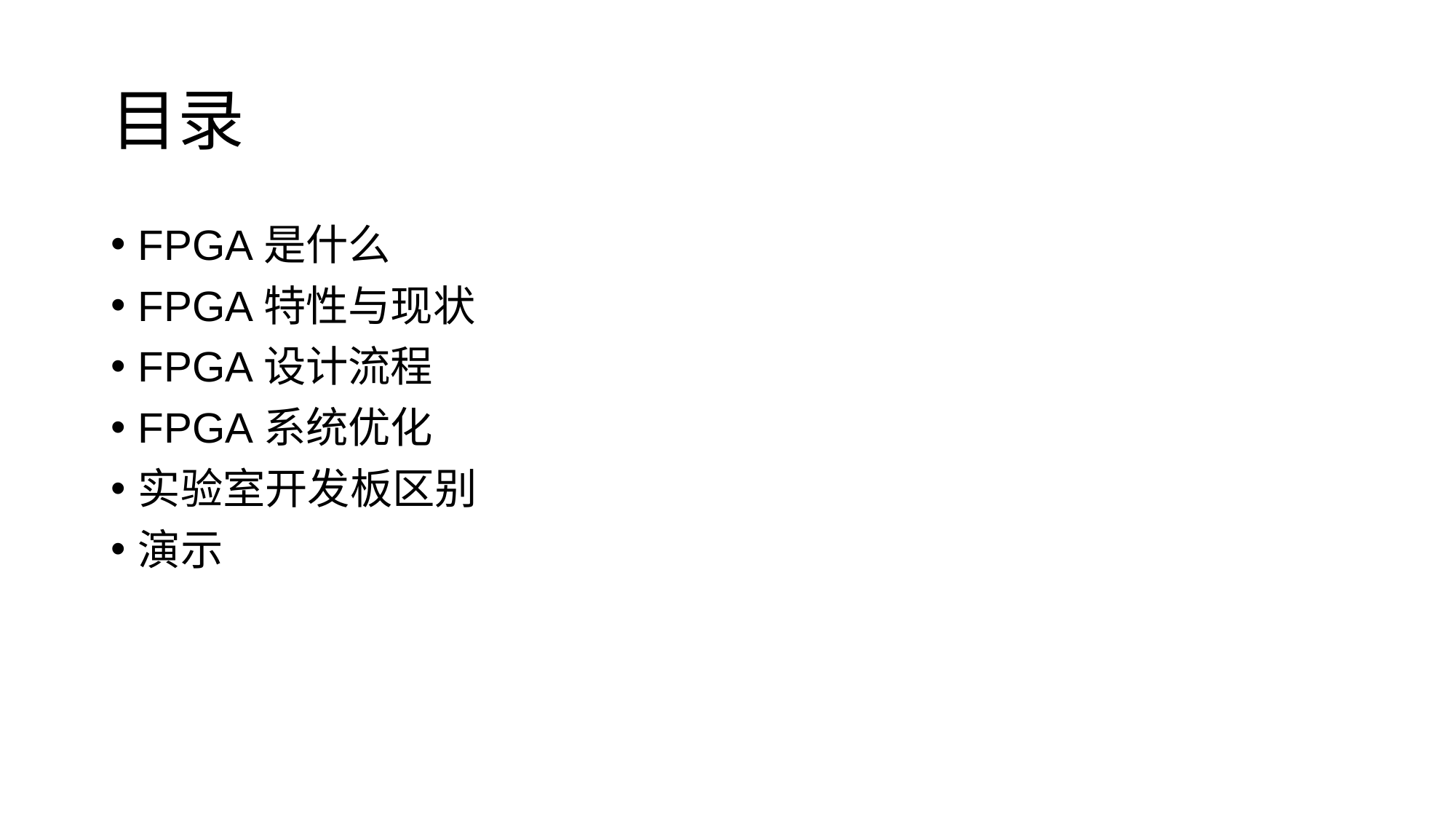

# 目录
FPGA是什么
FPGA特性与现状
FPGA设计流程
FPGA系统优化
实验室开发板区别
演示